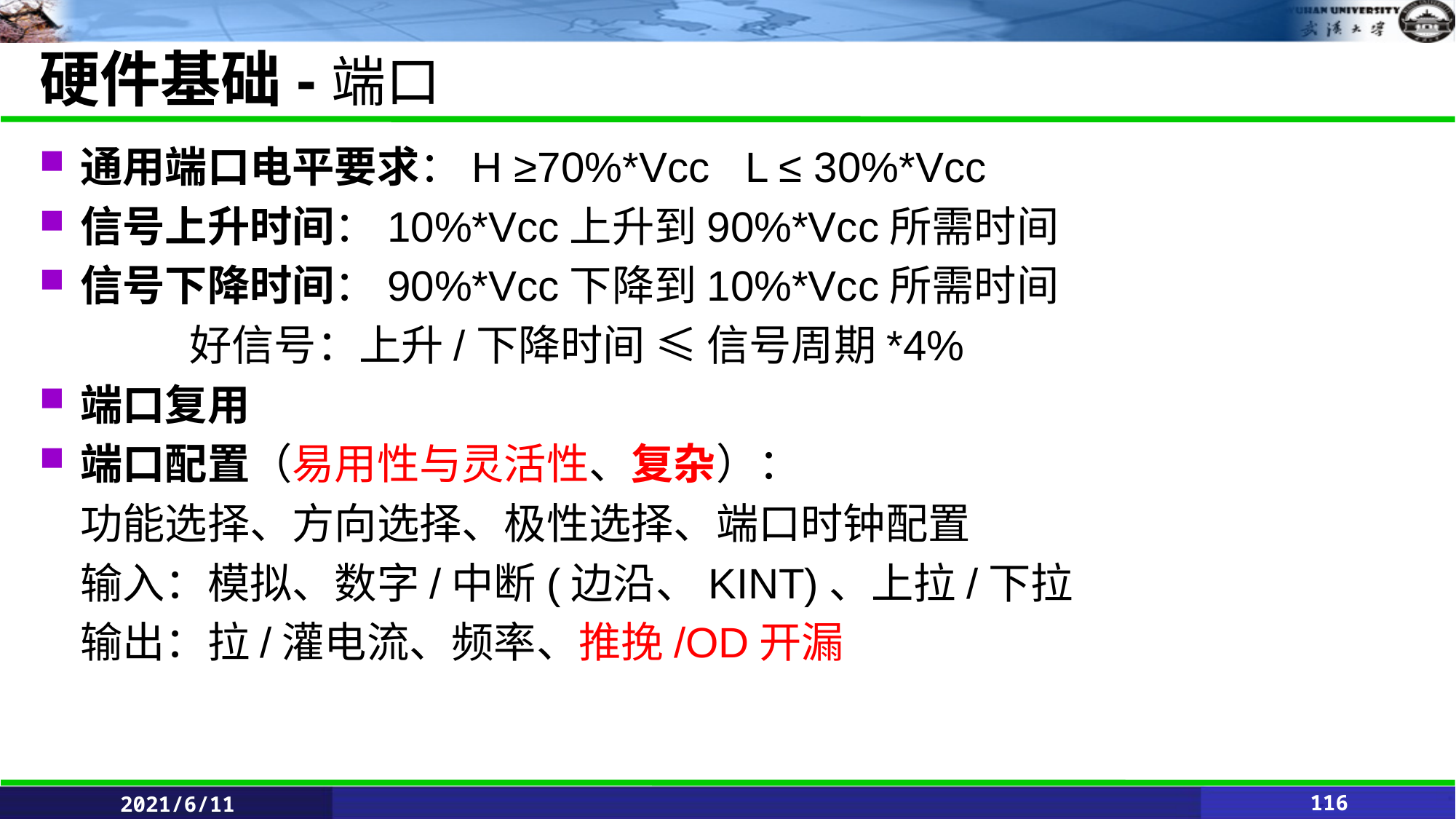

# 硬件基础-端口
通用端口电平要求：H ≥70%*Vcc   L ≤ 30%*Vcc
信号上升时间：10%*Vcc上升到90%*Vcc所需时间
信号下降时间：90%*Vcc下降到10%*Vcc所需时间
		好信号：上升/下降时间 ≤ 信号周期*4%
端口复用
端口配置（易用性与灵活性、复杂）：
	功能选择、方向选择、极性选择、端口时钟配置
	输入：模拟、数字/中断(边沿、KINT)、上拉/下拉
	输出：拉/灌电流、频率、推挽/OD开漏
2021/6/11

116